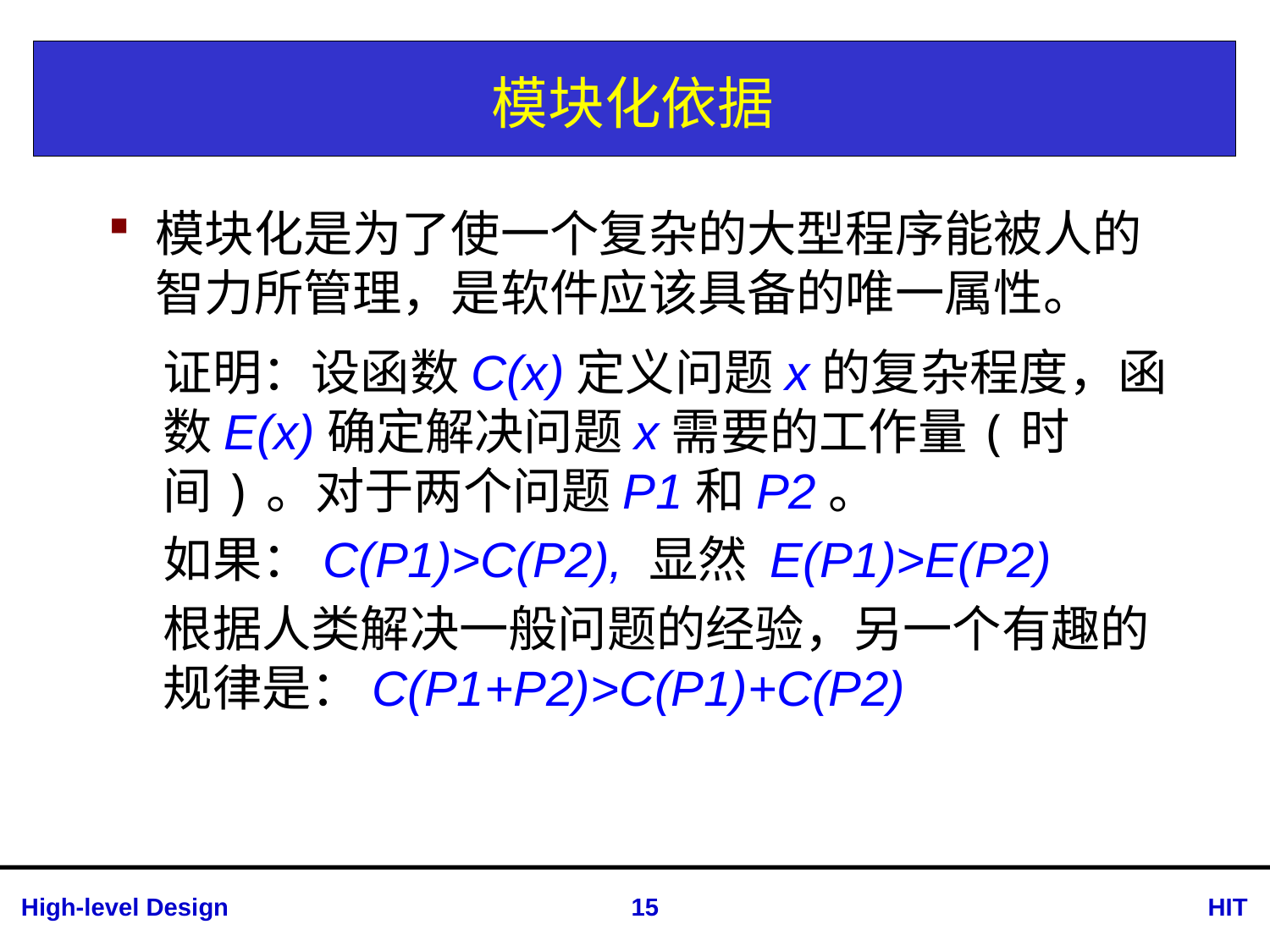

# 模块化依据
模块化是为了使一个复杂的大型程序能被人的智力所管理，是软件应该具备的唯一属性。
证明：设函数C(x)定义问题x的复杂程度，函数E(x)确定解决问题x需要的工作量(时间)。对于两个问题P1和P2。
如果：C(P1)>C(P2), 显然 E(P1)>E(P2)
根据人类解决一般问题的经验，另一个有趣的规律是：C(P1+P2)>C(P1)+C(P2)